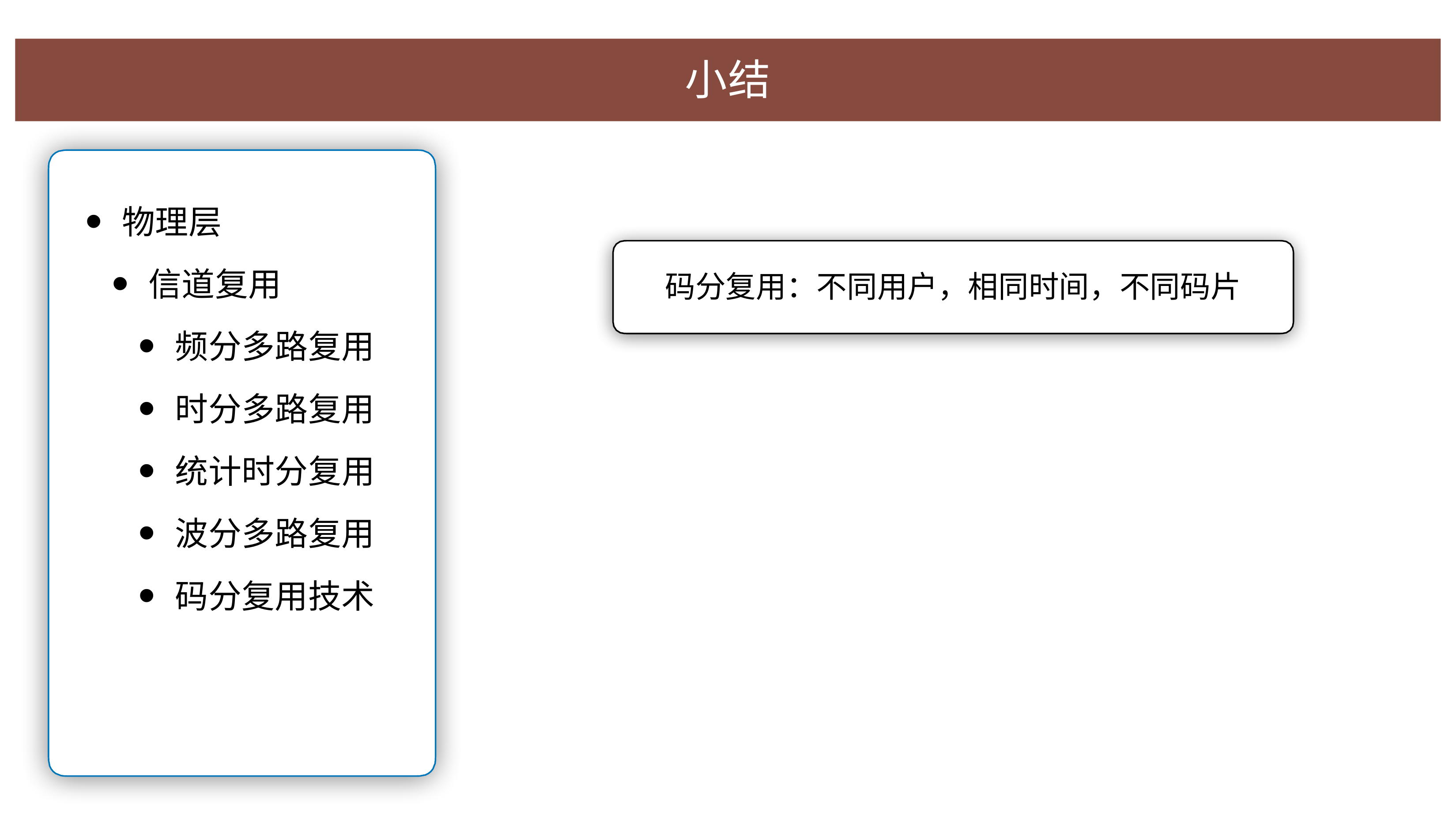

⼩结

物理层
信道复⽤
频分多路复⽤
时分多路复⽤
统计时分复⽤
波分多路复⽤
码分复⽤技术

码分复⽤：不同⽤户，相同时间，不同码⽚